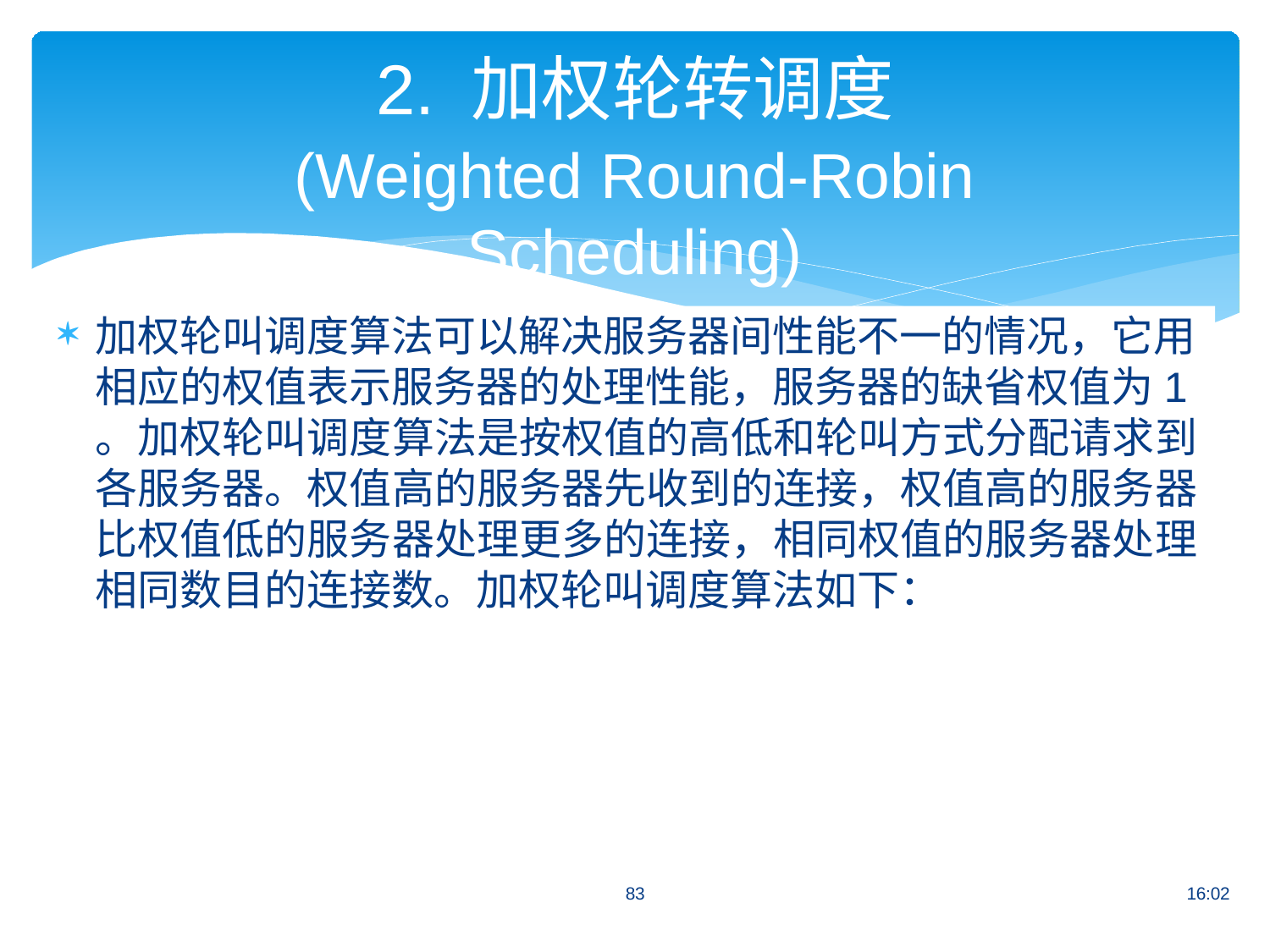

# 2. 加权轮转调度
(Weighted Round-Robin Scheduling)

加权轮叫调度算法可以解决服务器间性能不一的情况，它用 相应的权值表示服务器的处理性能，服务器的缺省权值为1
。加权轮叫调度算法是按权值的高低和轮叫方式分配请求到 各服务器。权值高的服务器先收到的连接，权值高的服务器 比权值低的服务器处理更多的连接，相同权值的服务器处理 相同数目的连接数。加权轮叫调度算法如下：
83
16:02